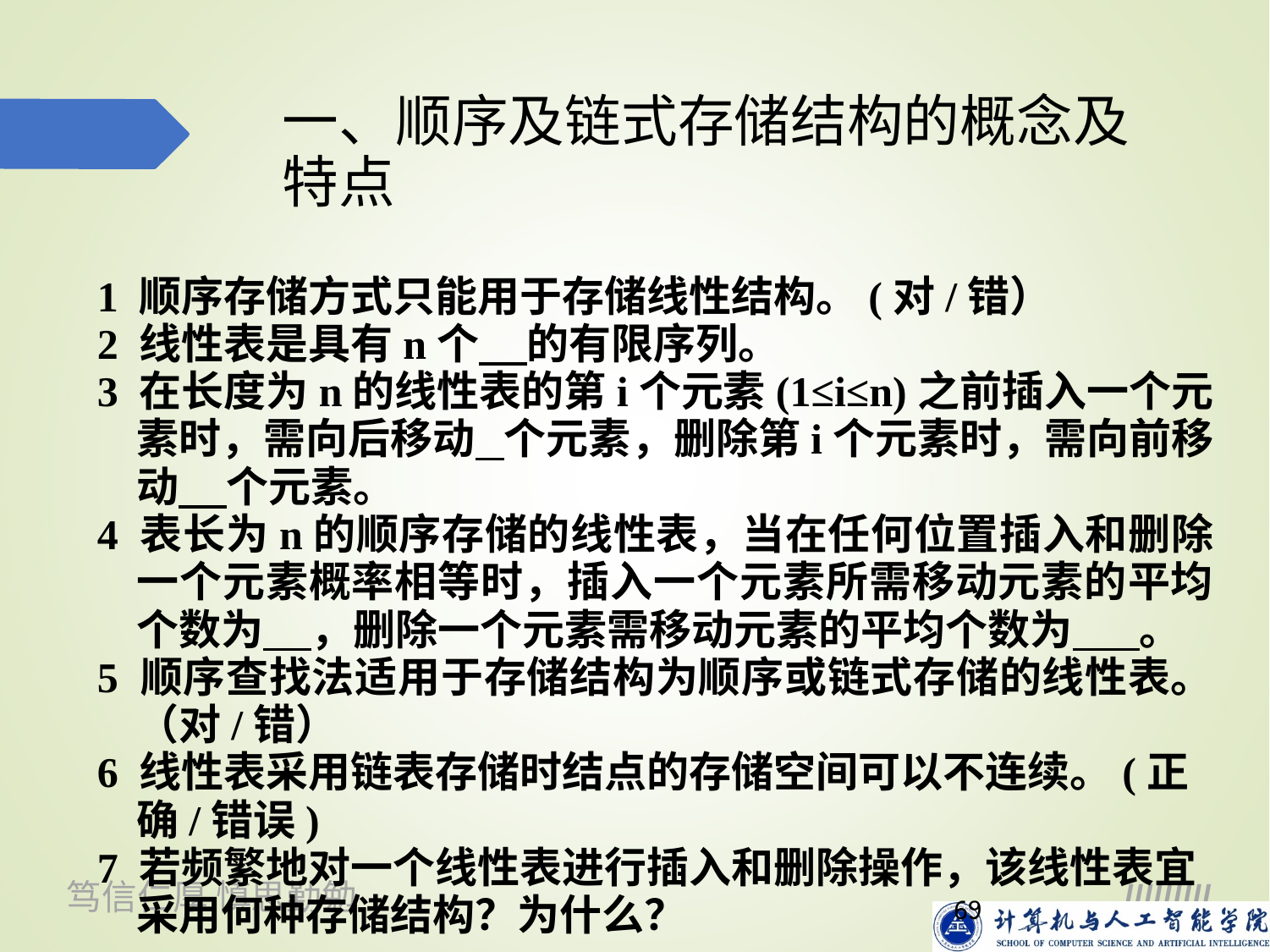

# 一、顺序及链式存储结构的概念及特点
1 顺序存储方式只能用于存储线性结构。(对/错）
2 线性表是具有n个     的有限序列。
3 在长度为n的线性表的第i个元素(1≤i≤n)之前插入一个元素时，需向后移动   个元素，删除第i个元素时，需向前移动     个元素。
4 表长为n的顺序存储的线性表，当在任何位置插入和删除一个元素概率相等时，插入一个元素所需移动元素的平均个数为     ，删除一个元素需移动元素的平均个数为       。
5 顺序查找法适用于存储结构为顺序或链式存储的线性表。（对/错）
6 线性表采用链表存储时结点的存储空间可以不连续。(正确/错误)
7 若频繁地对一个线性表进行插入和删除操作，该线性表宜采用何种存储结构？为什么？

69